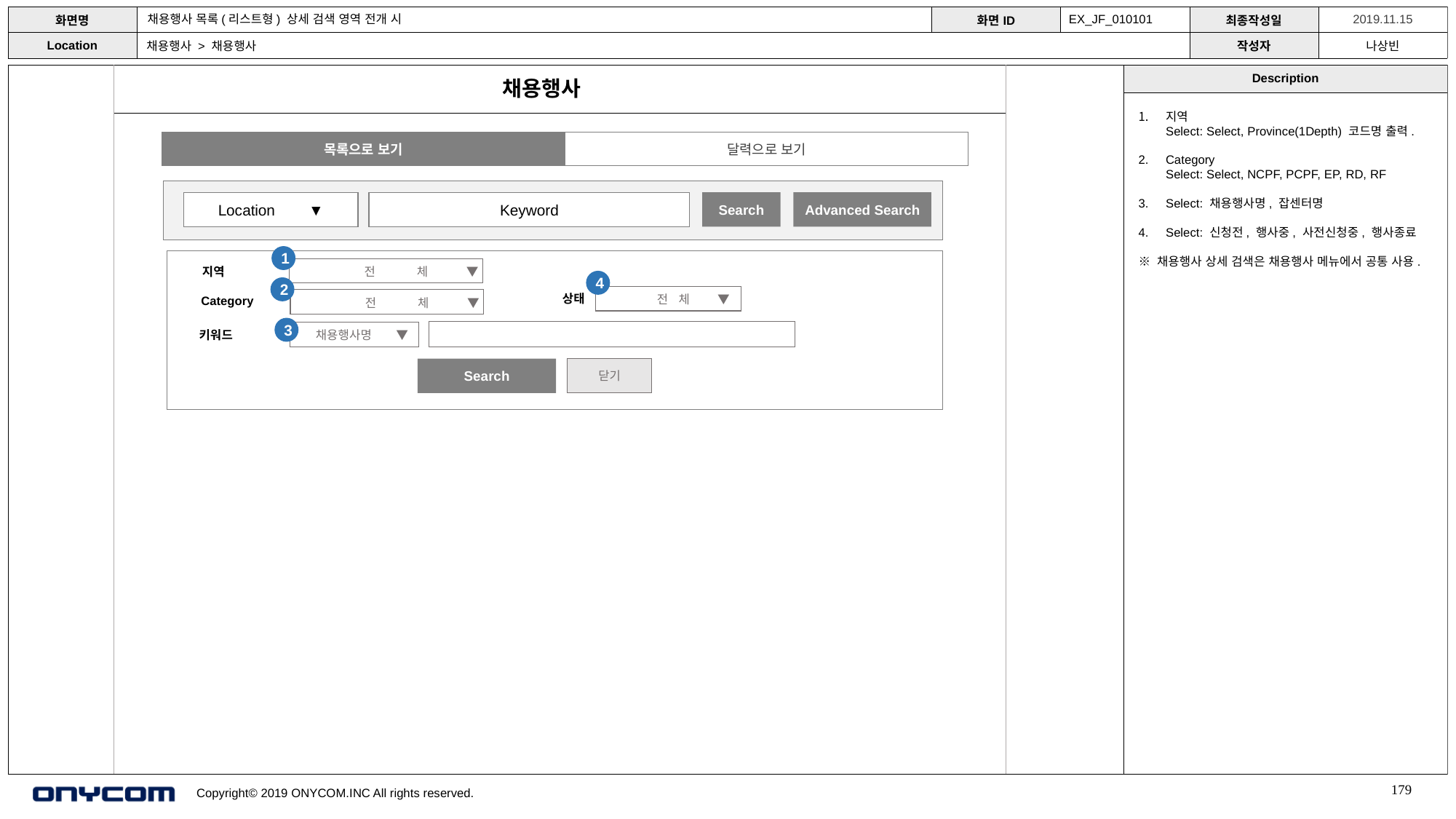

채용행사 목록(리스트형) 상세 검색 영역 전개 시
EX_JF_010101
채용행사 > 채용행사
채용행사
지역
Select: Select, Province(1Depth) 코드명 출력.

Category
Select: Select, NCPF, PCPF, EP, RD, RF

Select: 채용행사명, 잡센터명

Select: 신청전, 행사중, 사전신청중, 행사종료

※ 채용행사 상세 검색은 채용행사 메뉴에서 공통 사용.

| 목록으로 보기 | 달력으로 보기 |
| --- | --- |

Search
Advanced Search
Location        ▼
Keyword
1

전            체           ▼
지역
4
2
상태
전   체        ▼
Category
전            체           ▼
3

채용행사명       ▼
키워드
Search
닫기
179